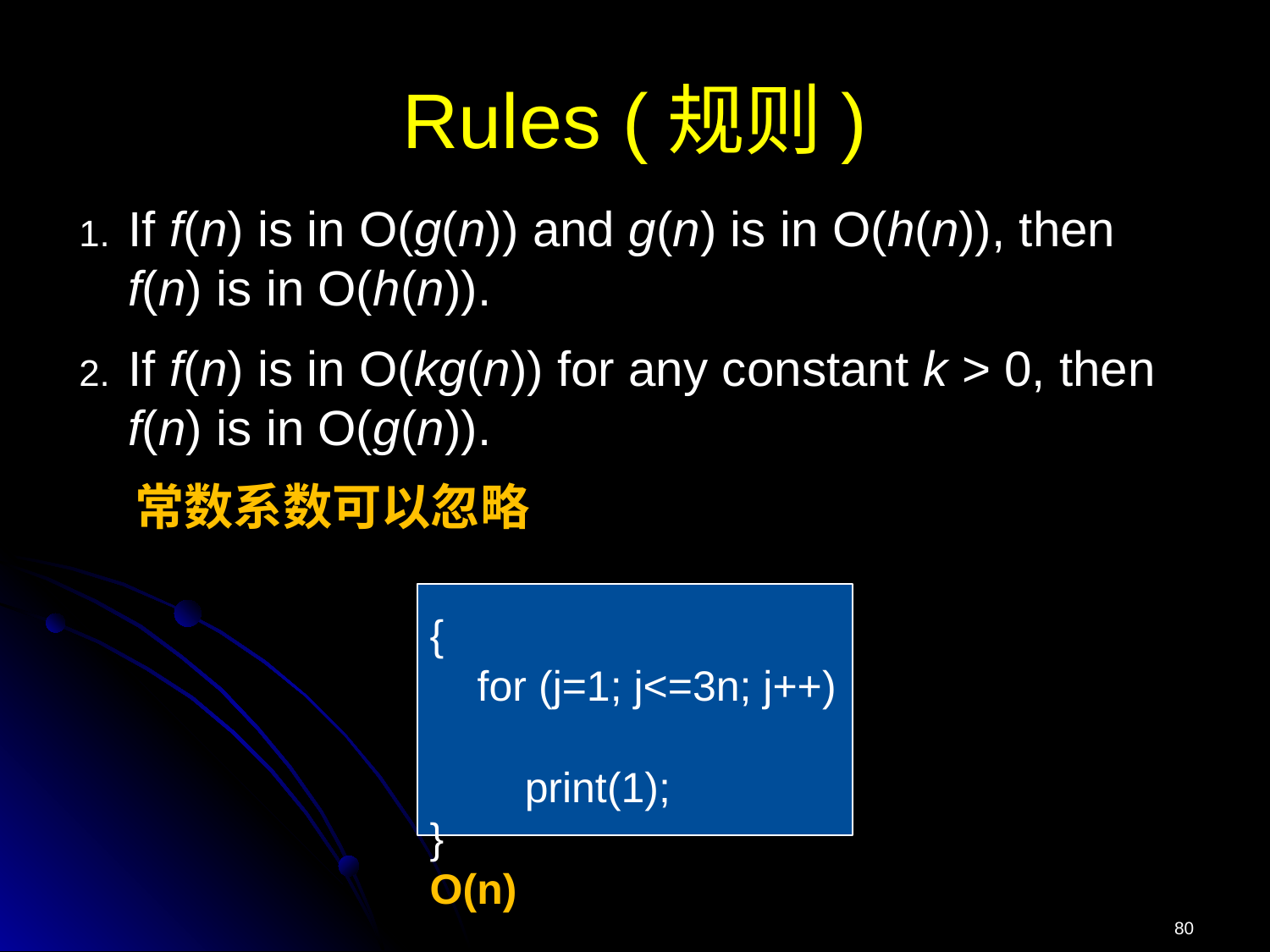

# Rules (规则)
If f(n) is in O(g(n)) and g(n) is in O(h(n)), then f(n) is in O(h(n)).
If f(n) is in O(kg(n)) for any constant k > 0, then f(n) is in O(g(n)).
    常数系数可以忽略

{
    for (j=1; j<=3n; j++)
        print(1);
}                           O(n)

80